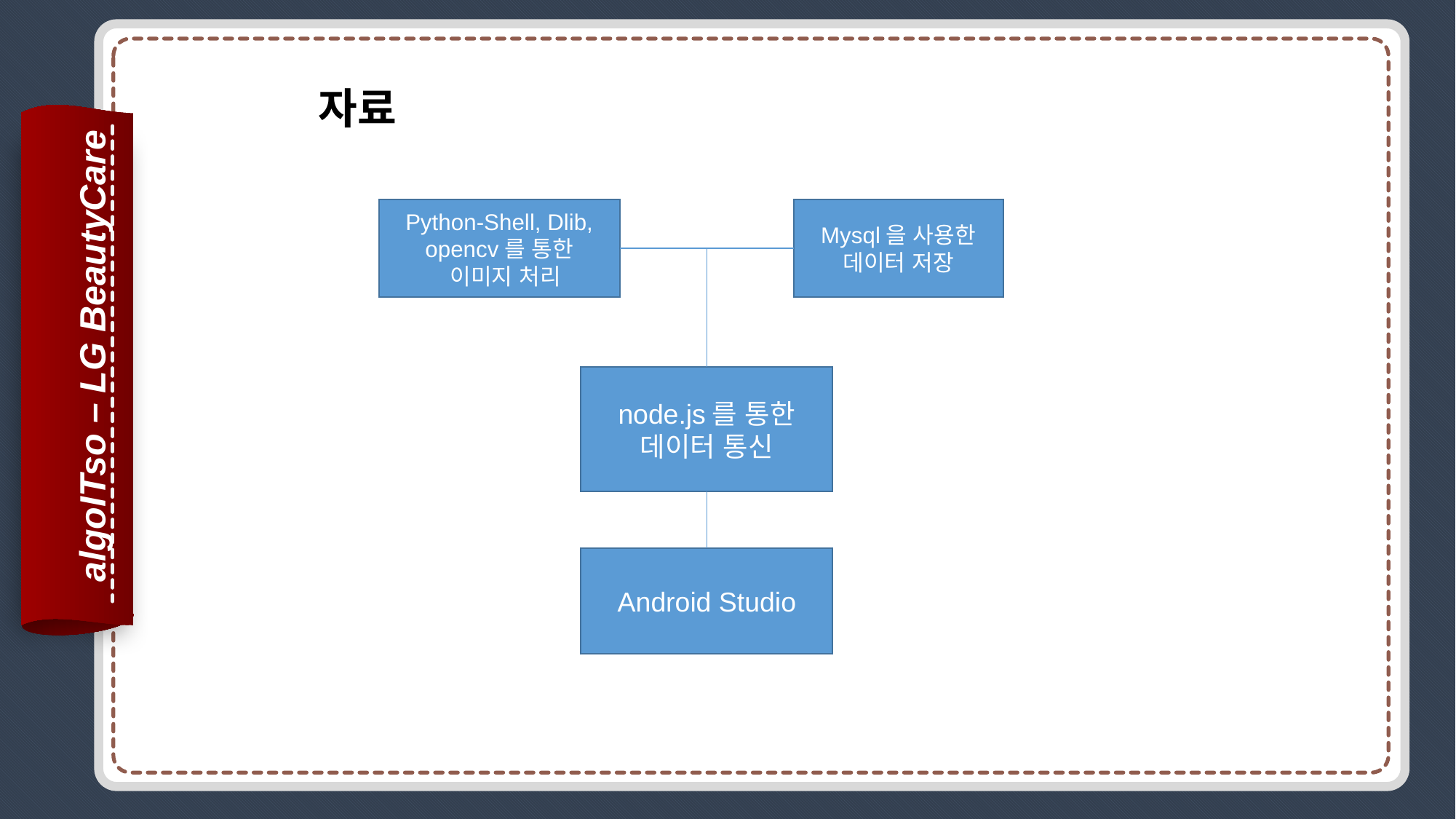

자료

Python-Shell, Dlib, opencv를 통한
 이미지 처리
Mysql을 사용한
데이터 저장
algoITso – LG BeautyCare
node.js를 통한
데이터 통신
Android Studio